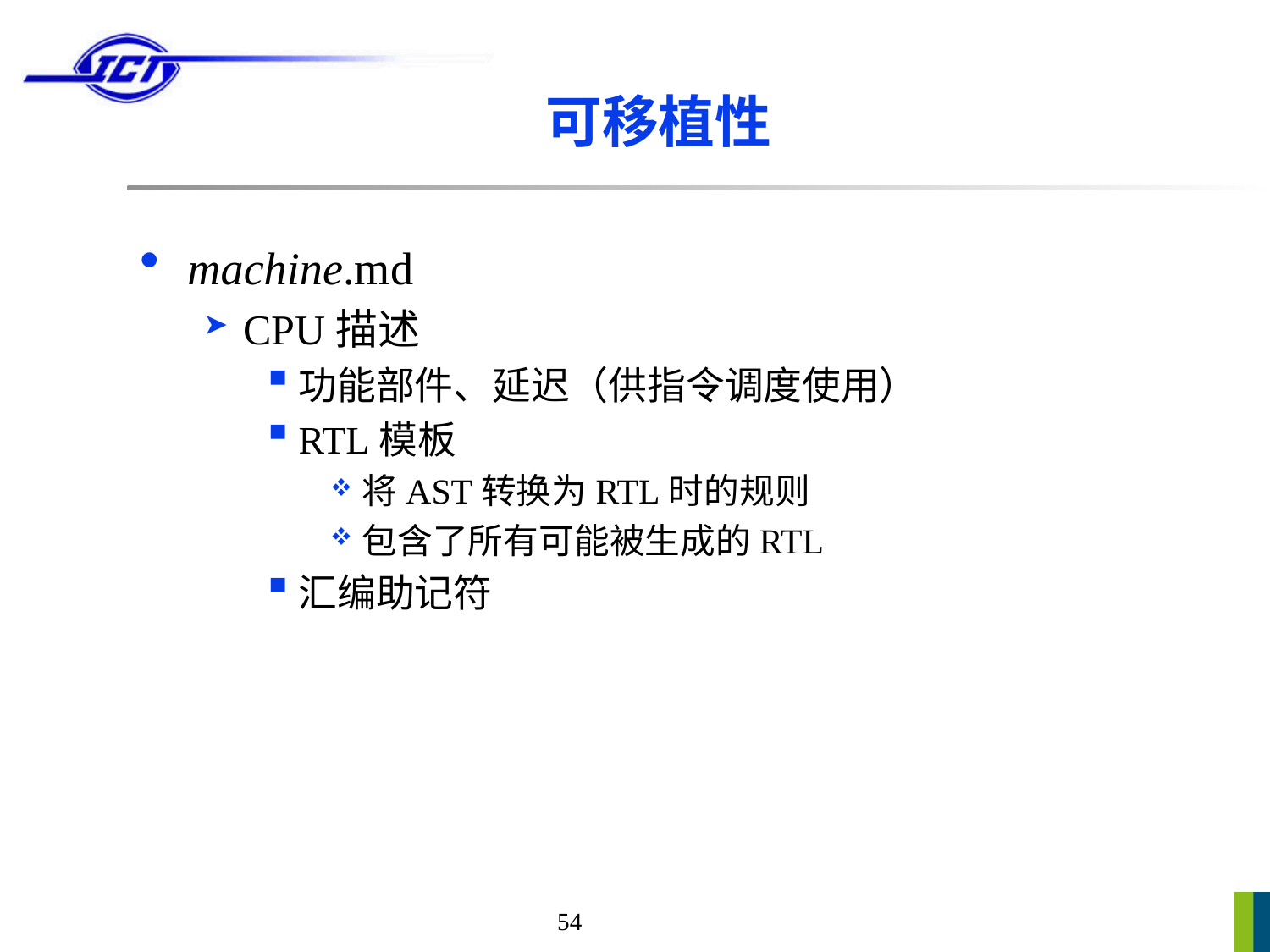

# 可移植性
machine.md
CPU描述
功能部件、延迟（供指令调度使用）
RTL模板
将AST转换为RTL时的规则
包含了所有可能被生成的RTL
汇编助记符